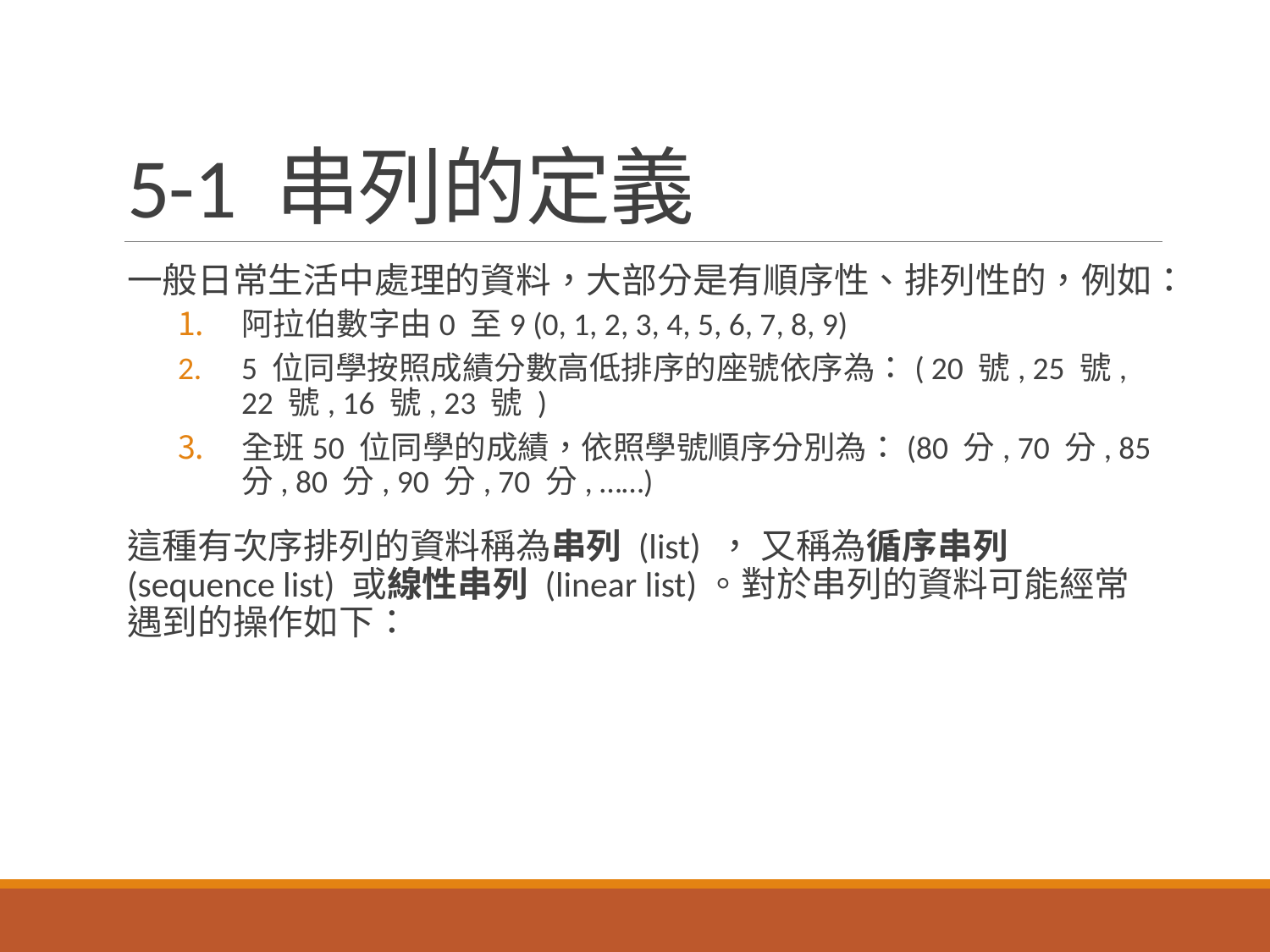

# 5-1 串列的定義
一般日常生活中處理的資料，大部分是有順序性、排列性的，例如：
阿拉伯數字由0 至9 (0, 1, 2, 3, 4, 5, 6, 7, 8, 9)
5 位同學按照成績分數高低排序的座號依序為：( 20 號, 25 號, 22 號, 16 號, 23 號 )
全班50 位同學的成績，依照學號順序分別為：(80 分, 70 分, 85 分, 80 分, 90 分, 70 分, ……)
這種有次序排列的資料稱為串列 (list) ， 又稱為循序串列(sequence list) 或線性串列 (linear list)。對於串列的資料可能經常遇到的操作如下：